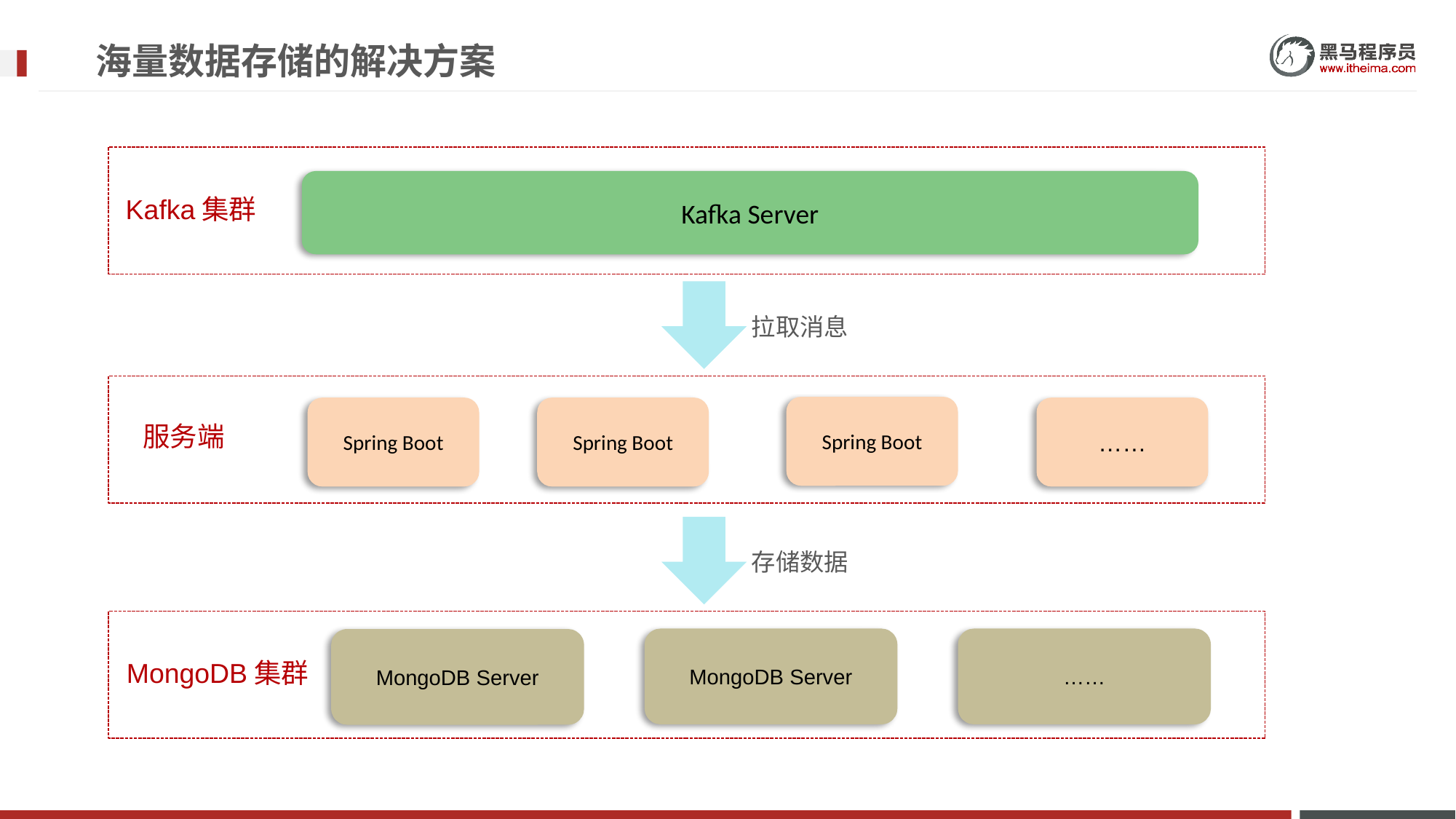

# 海量数据存储的解决方案

Kafka集群
Kafka Server

拉取消息

Spring Boot
Spring Boot
……
服务端
Spring Boot

存储数据

MongoDB集群
MongoDB Server
……
MongoDB Server